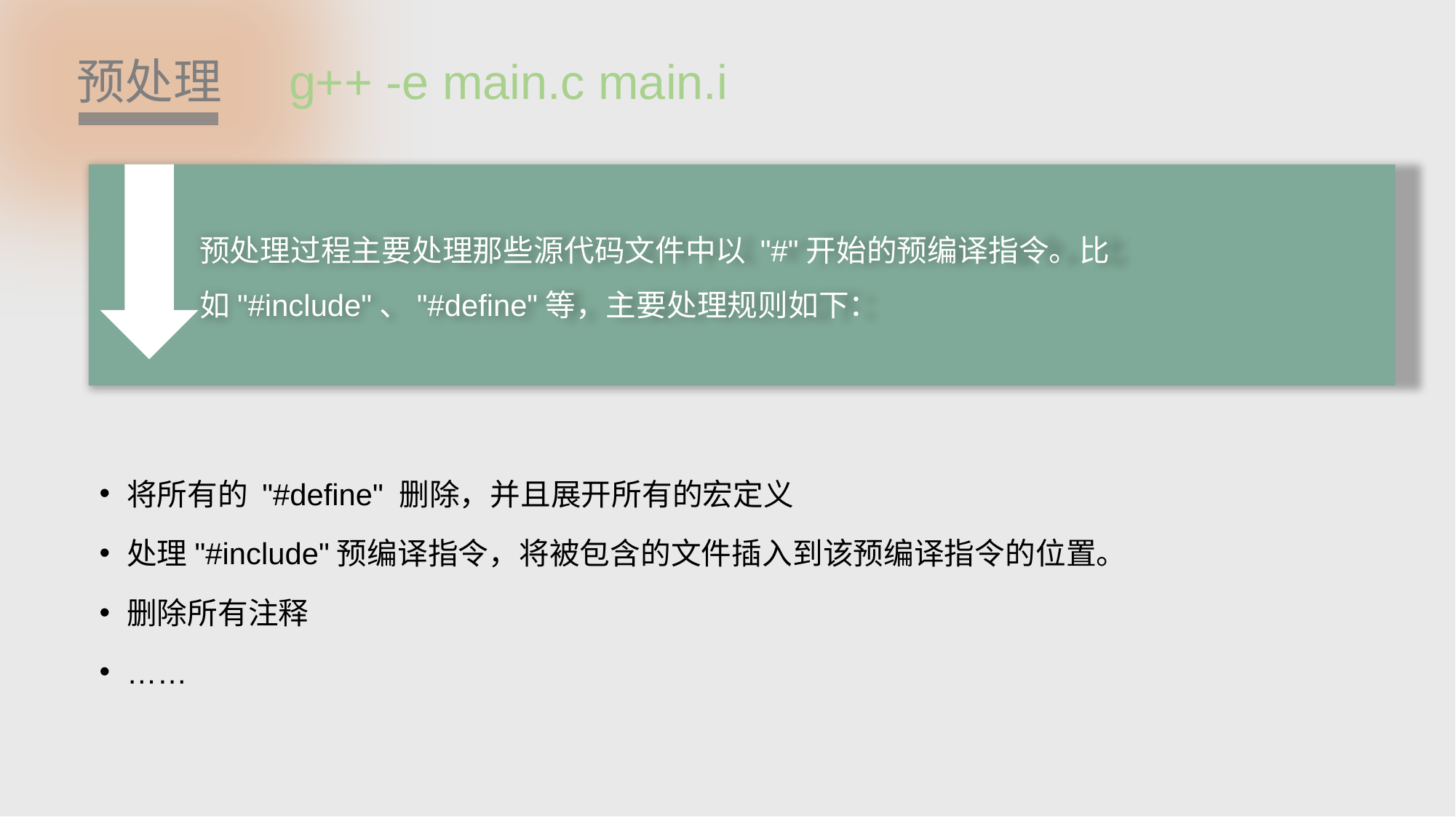

预处理
g++ -e main.c main.i

预处理过程主要处理那些源代码文件中以 "#"开始的预编译指令。比如"#include"、"#define"等，主要处理规则如下：
将所有的 "#define" 删除，并且展开所有的宏定义
处理"#include"预编译指令，将被包含的文件插入到该预编译指令的位置。
删除所有注释
……